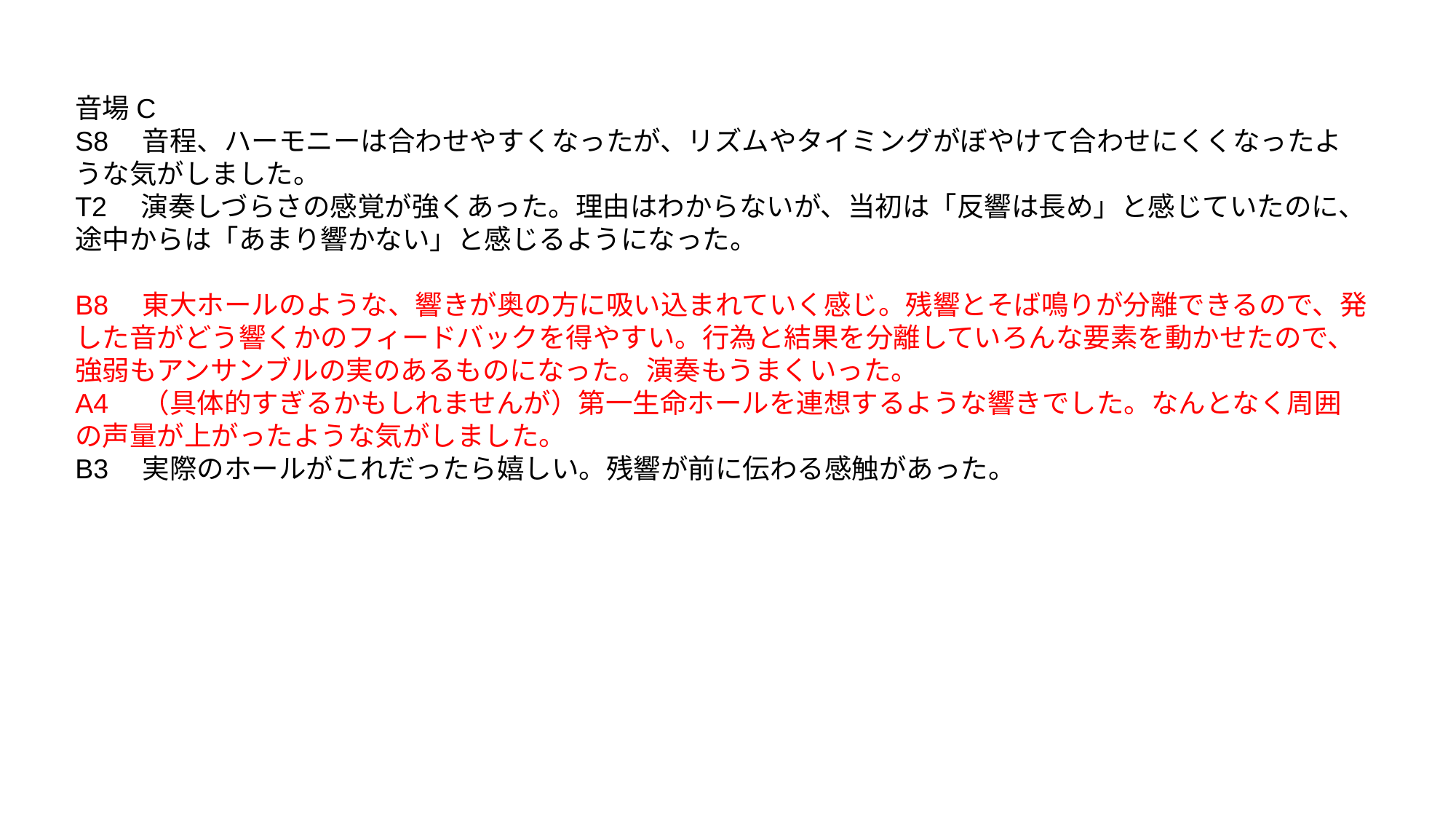

音場C
S8　音程、ハーモニーは合わせやすくなったが、リズムやタイミングがぼやけて合わせにくくなったような気がしました。
T2　演奏しづらさの感覚が強くあった。理由はわからないが、当初は「反響は長め」と感じていたのに、途中からは「あまり響かない」と感じるようになった。

B8　東大ホールのような、響きが奥の方に吸い込まれていく感じ。残響とそば鳴りが分離できるので、発した音がどう響くかのフィードバックを得やすい。行為と結果を分離していろんな要素を動かせたので、強弱もアンサンブルの実のあるものになった。演奏もうまくいった。
A4　（具体的すぎるかもしれませんが）第一生命ホールを連想するような響きでした。なんとなく周囲の声量が上がったような気がしました。
B3　実際のホールがこれだったら嬉しい。残響が前に伝わる感触があった。